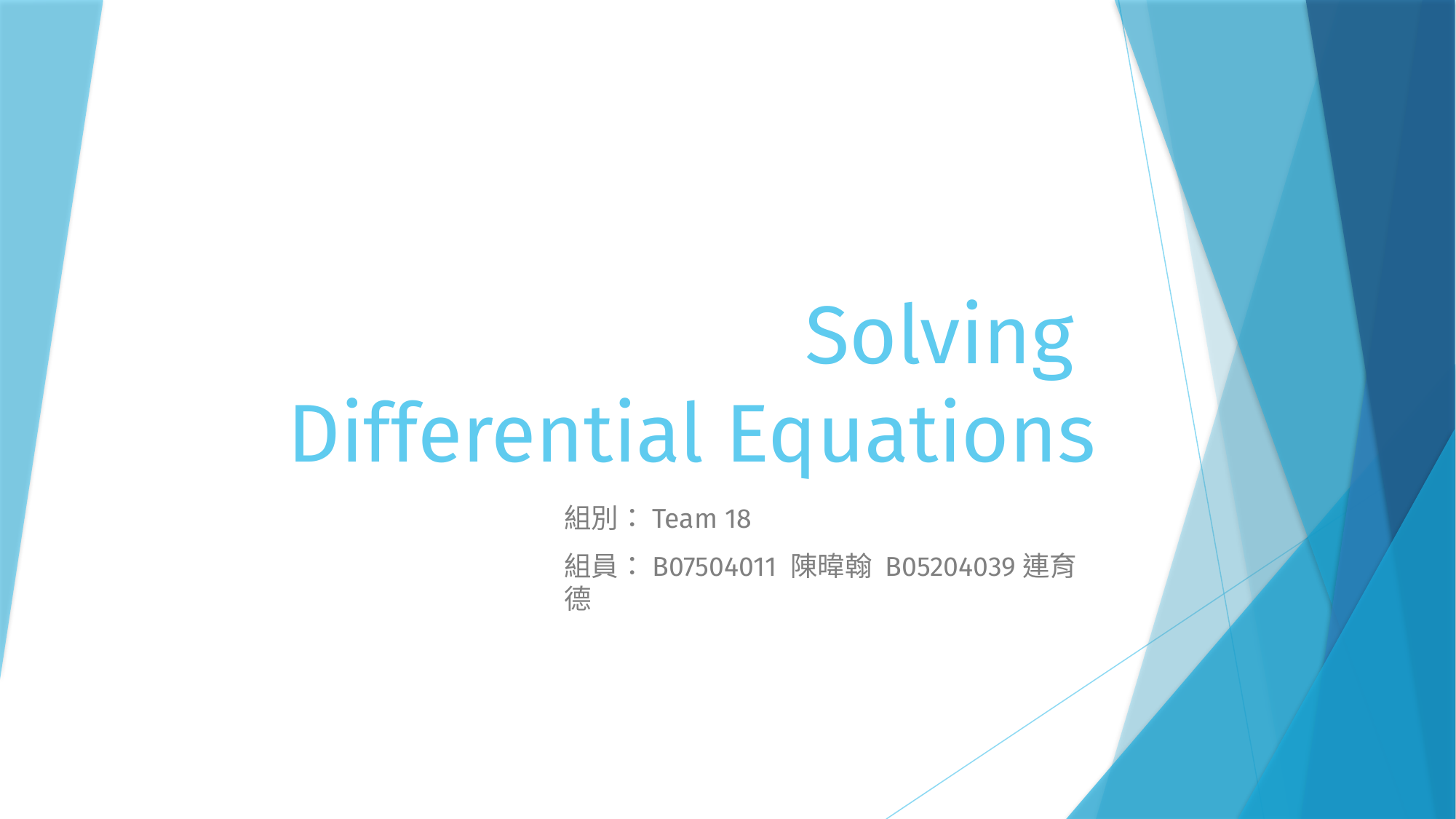

# Solving Differential Equations
組別：Team 18
組員：B07504011 陳暐翰 B05204039連育德